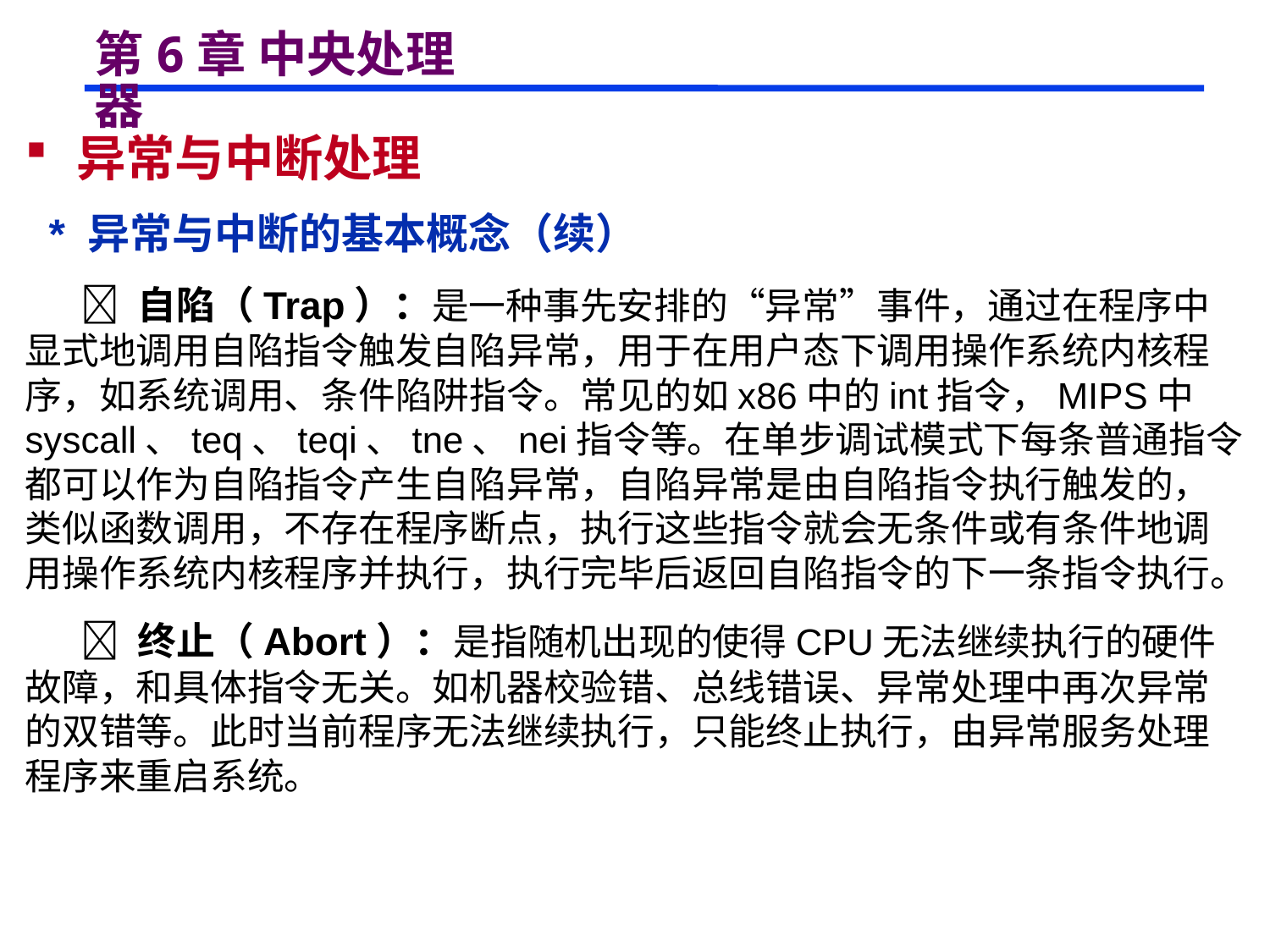

# 第6章 中央处理器
 异常与中断处理
  * 异常与中断的基本概念（续）
      • 自陷（Trap）：是一种事先安排的“异常”事件，通过在程序中显式地调用自陷指令触发自陷异常，用于在用户态下调用操作系统内核程序，如系统调用、条件陷阱指令。常见的如x86中的int指令，MIPS中syscall、teq、teqi、tne、nei指令等。在单步调试模式下每条普通指令都可以作为自陷指令产生自陷异常，自陷异常是由自陷指令执行触发的，类似函数调用，不存在程序断点，执行这些指令就会无条件或有条件地调用操作系统内核程序并执行，执行完毕后返回自陷指令的下一条指令执行。
      • 终止（Abort）：是指随机出现的使得CPU无法继续执行的硬件故障，和具体指令无关。如机器校验错、总线错误、异常处理中再次异常的双错等。此时当前程序无法继续执行，只能终止执行，由异常服务处理程序来重启系统。